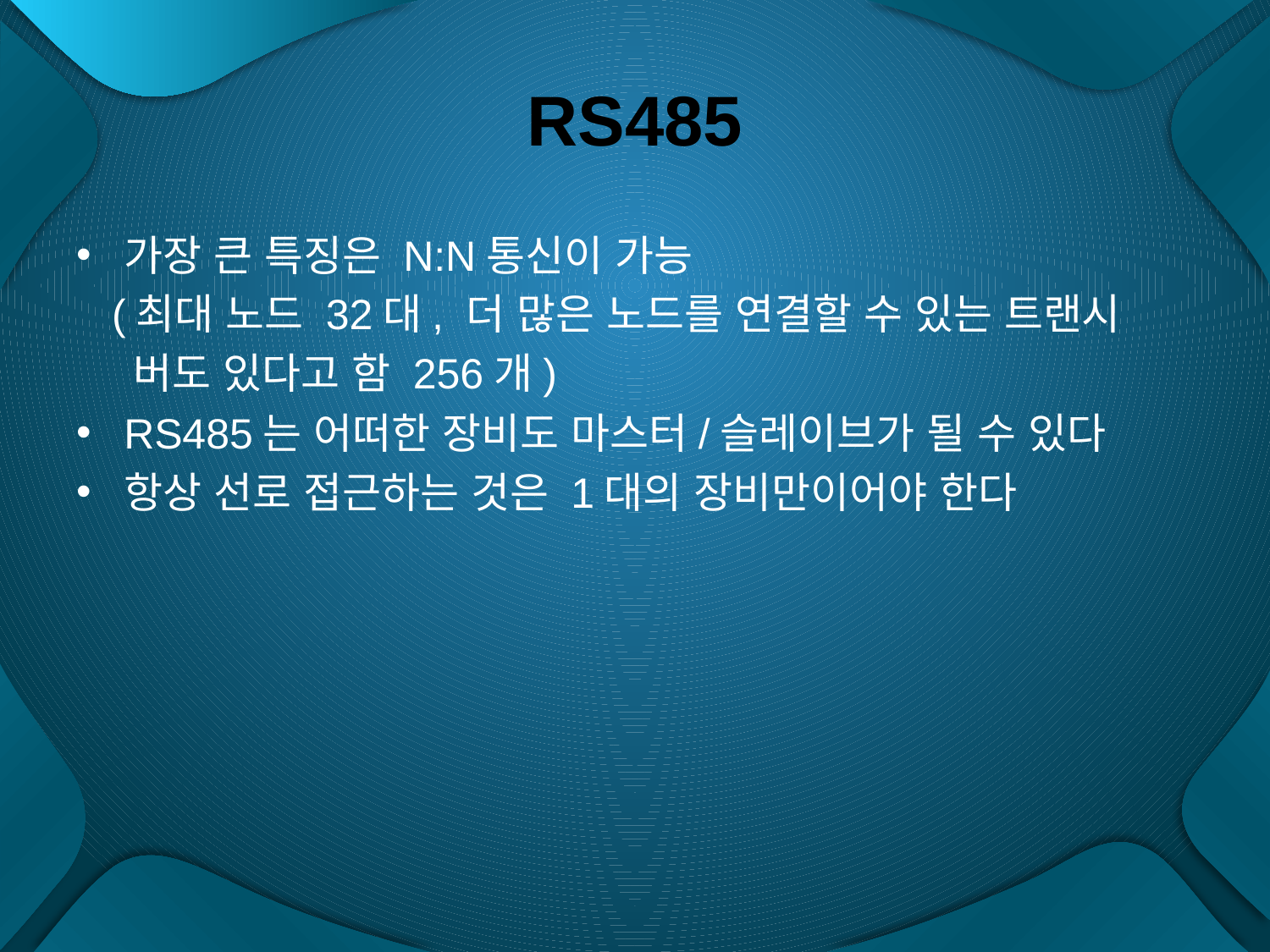

# RS485
가장 큰 특징은 N:N통신이 가능
   (최대 노드 32대, 더 많은 노드를 연결할 수 있는 트랜시
    버도 있다고 함 256개)
RS485는 어떠한 장비도 마스터/슬레이브가 될 수 있다
항상 선로 접근하는 것은 1대의 장비만이어야 한다